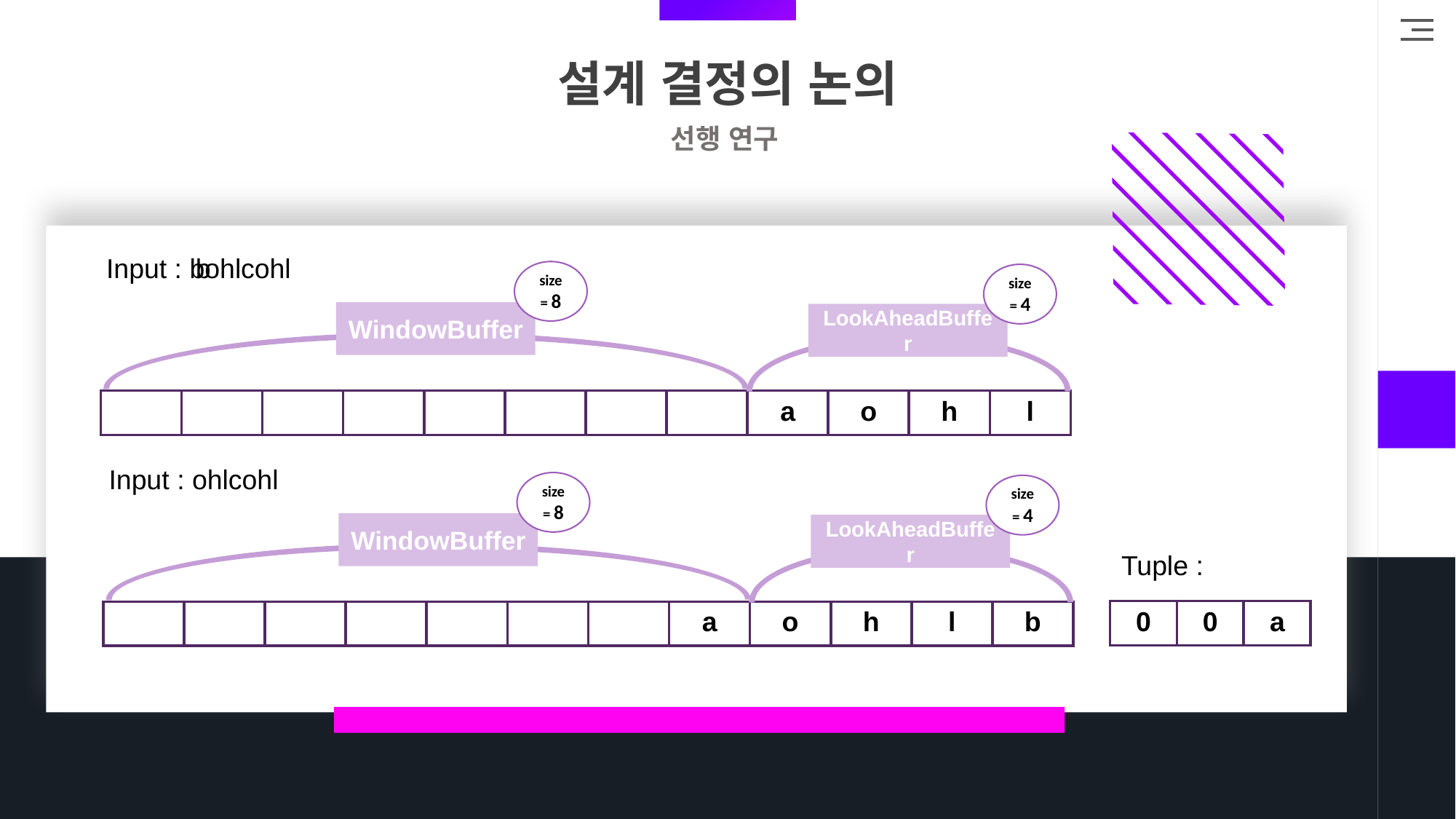

설계 결정의 논의

선행 연구

Input : bohlcohl
b
size
= 8
size
= 4
WindowBuffer
LookAheadBuffer

|  |  |  |  |  |  |  |  | a | o | h | l |
| --- | --- | --- | --- | --- | --- | --- | --- | --- | --- | --- | --- |

Input : ohlcohl
size
= 8
size
= 4
WindowBuffer
LookAheadBuffer

Tuple :

| 0 | 0 | a |
| --- | --- | --- |
|  |  |  |  |  |  |  | a | o | h | l | b |
| --- | --- | --- | --- | --- | --- | --- | --- | --- | --- | --- | --- |